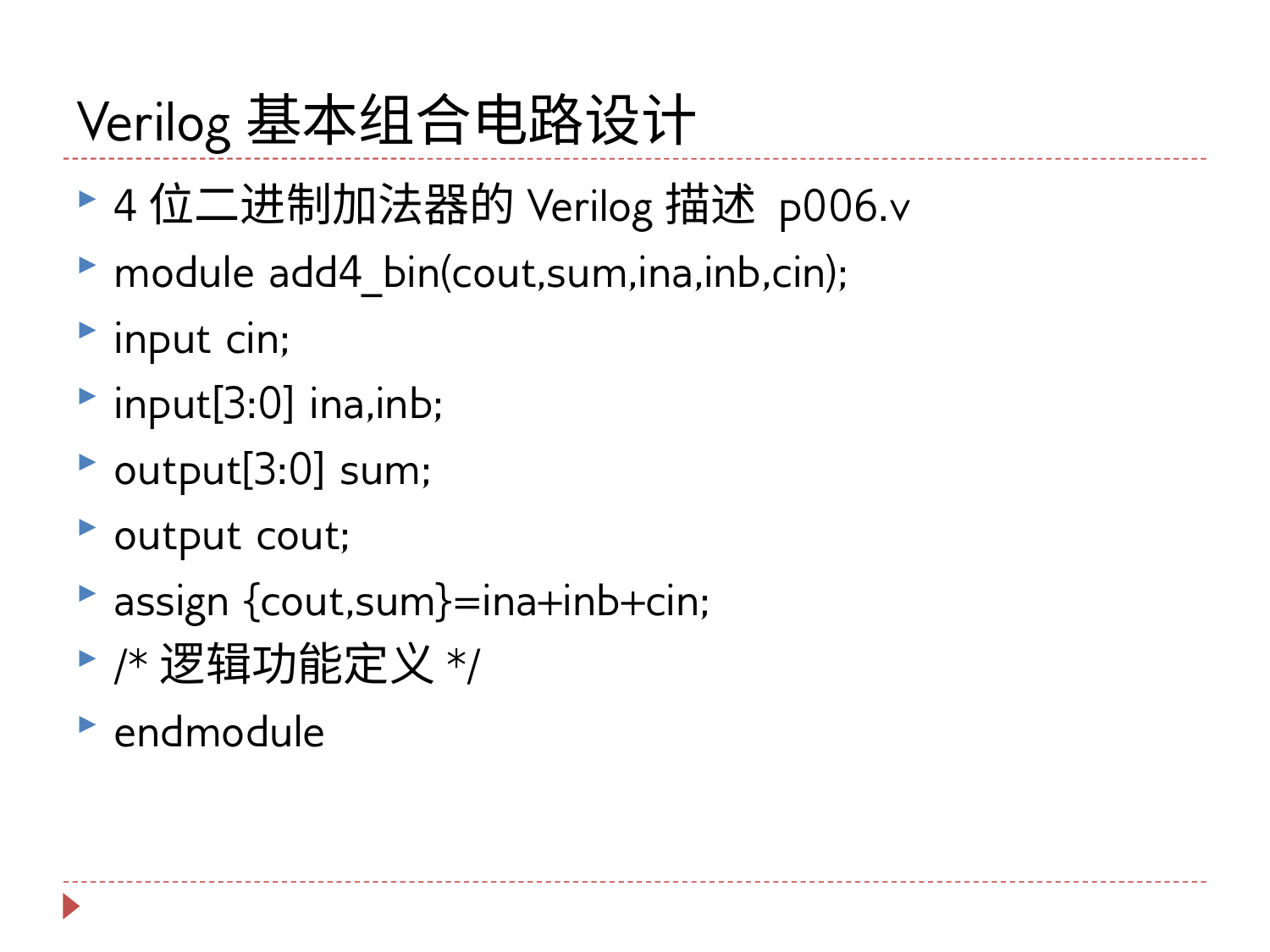

# Verilog基本组合电路设计
4位二进制加法器的Verilog描述 p006.v
module add4_bin(cout,sum,ina,inb,cin);
input cin;
input[3:0] ina,inb;
output[3:0] sum;
output cout;
assign {cout,sum}=ina+inb+cin;
/*逻辑功能定义*/
endmodule